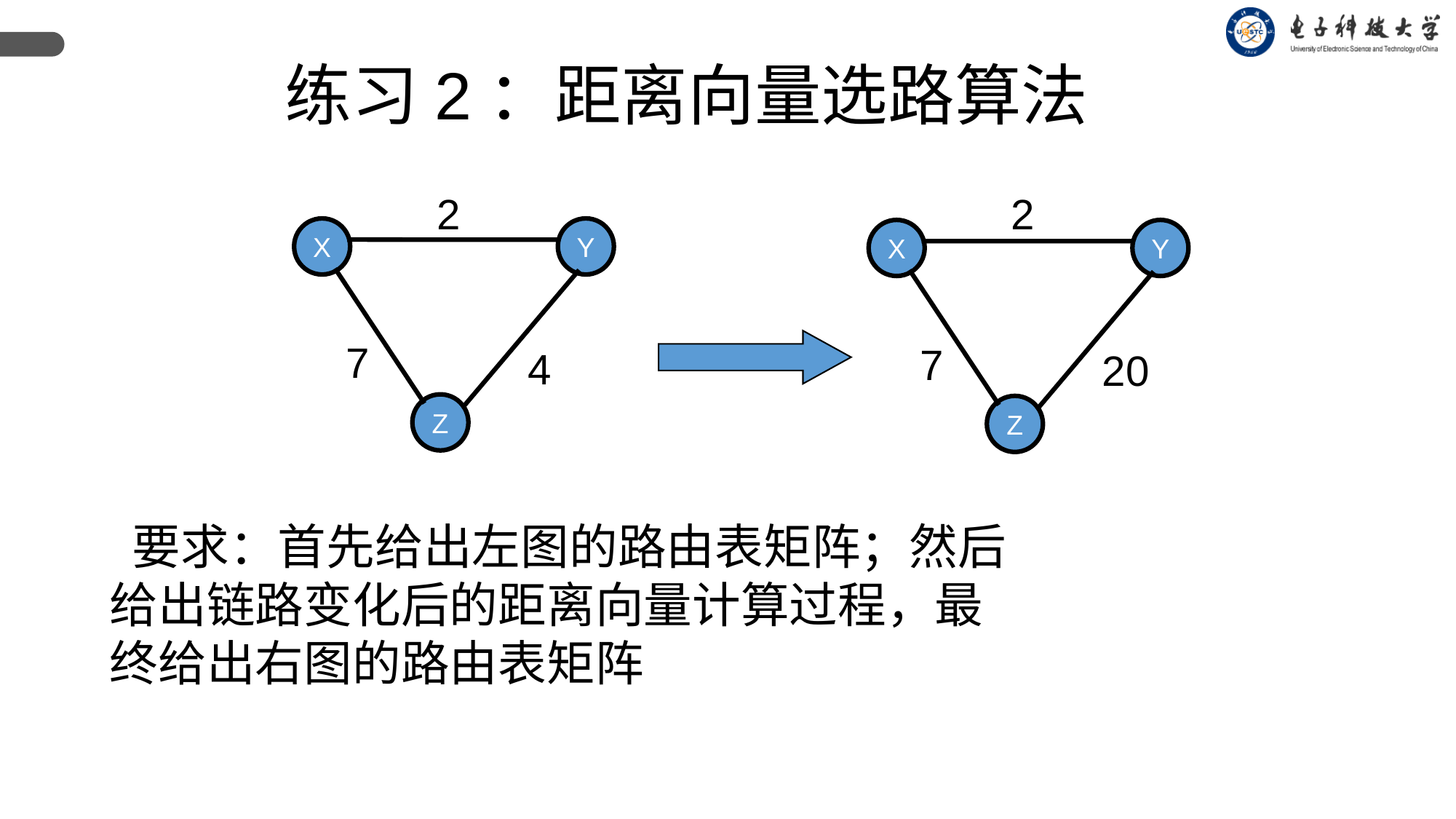

练习2：距离向量选路算法
2
X
Y

7
4
Z
2
X
Y

7
20
Z

 要求：首先给出左图的路由表矩阵；然后给出链路变化后的距离向量计算过程，最终给出右图的路由表矩阵